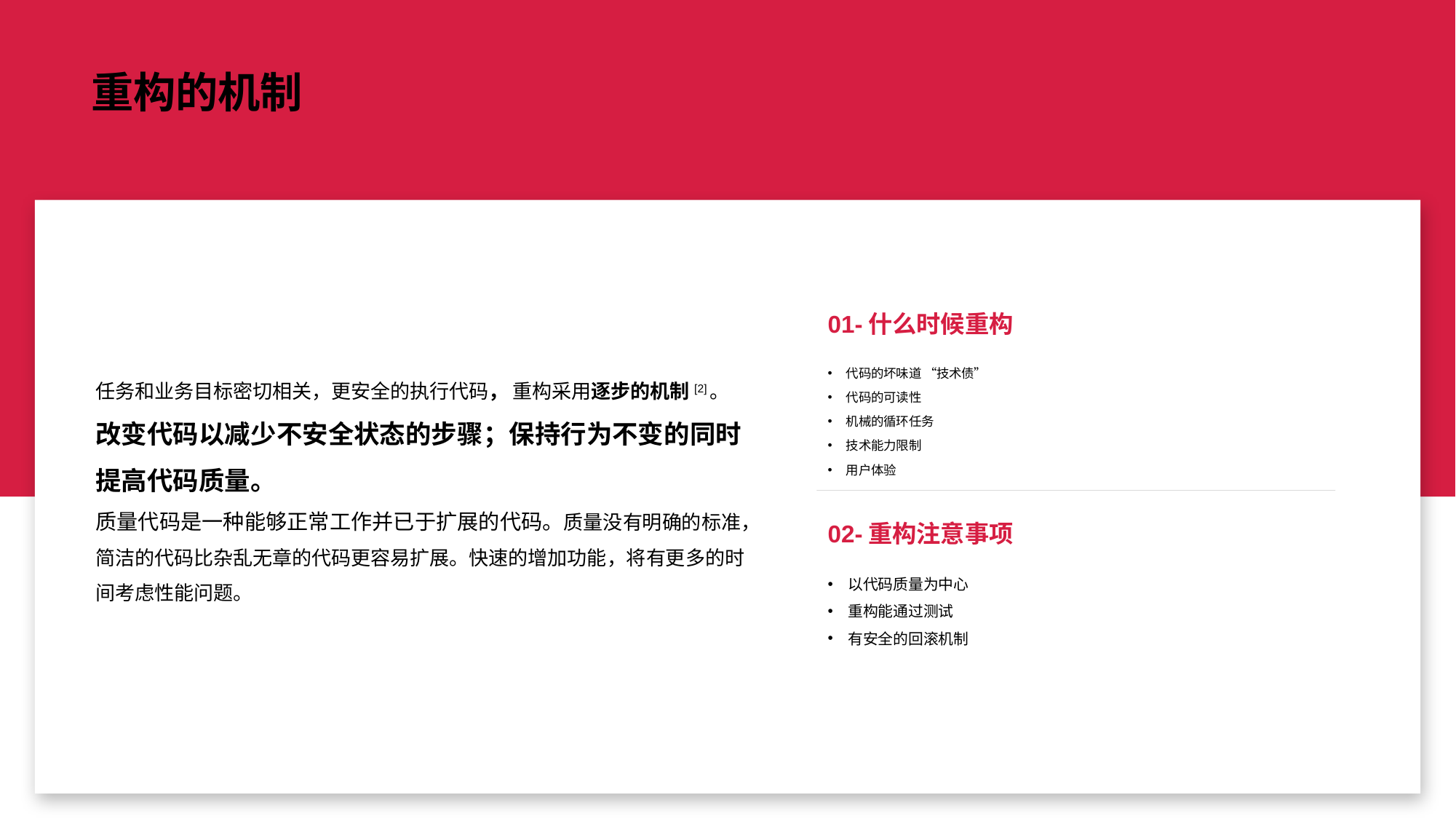

01-什么时候重构
代码的坏味道 “技术债”
代码的可读性
机械的循环任务
技术能力限制
用户体验
任务和业务目标密切相关，更安全的执行代码， 重构采用逐步的机制[2]。
改变代码以减少不安全状态的步骤；保持行为不变的同时提高代码质量。
质量代码是一种能够正常工作并已于扩展的代码。质量没有明确的标准，简洁的代码比杂乱无章的代码更容易扩展。快速的增加功能，将有更多的时间考虑性能问题。

02-重构注意事项
以代码质量为中心
重构能通过测试
有安全的回滚机制

# 重构的机制